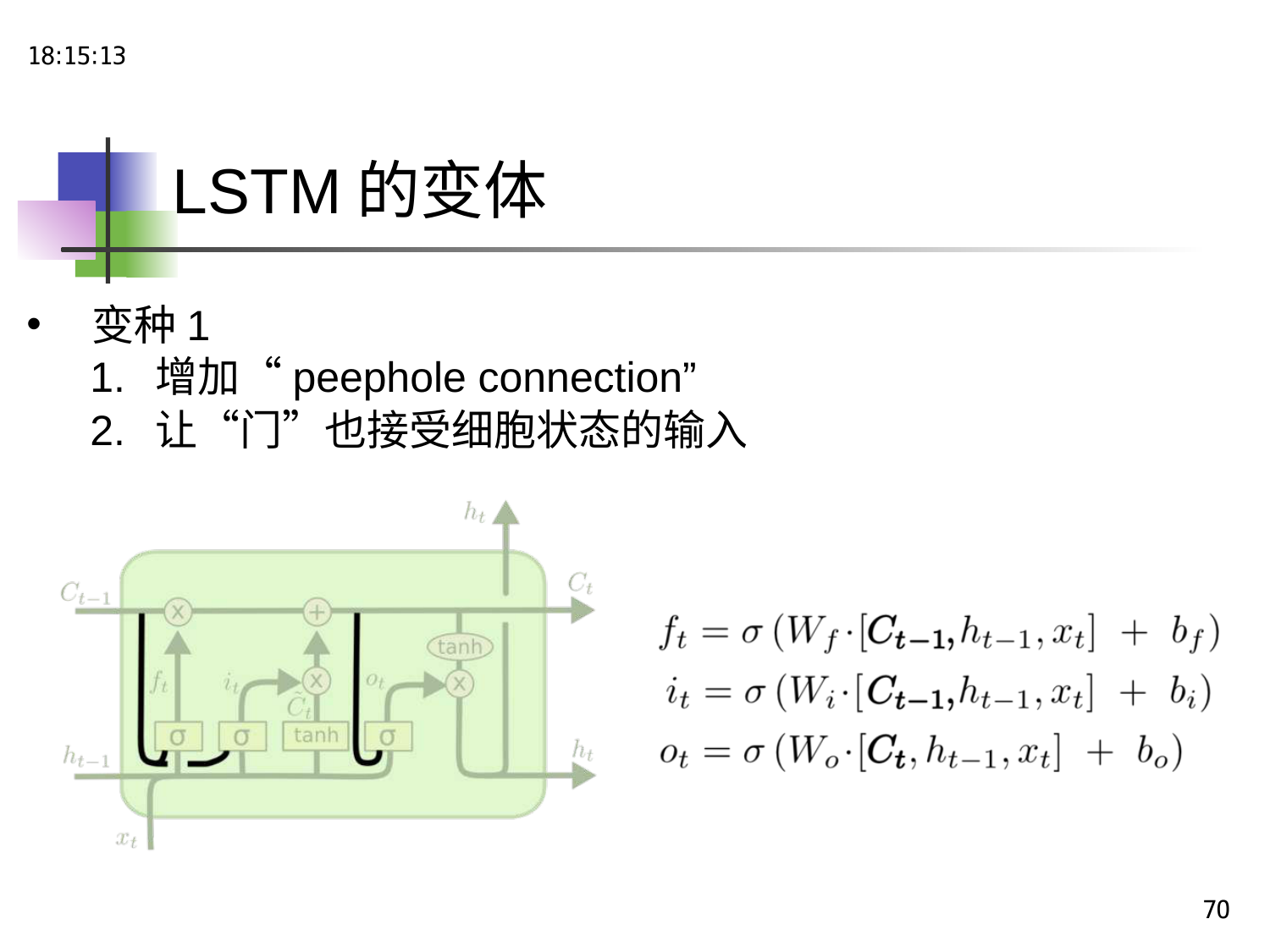

18:15:13
# LSTM的变体
变种1
增加“peephole connection”
让“门”也接受细胞状态的输入

70